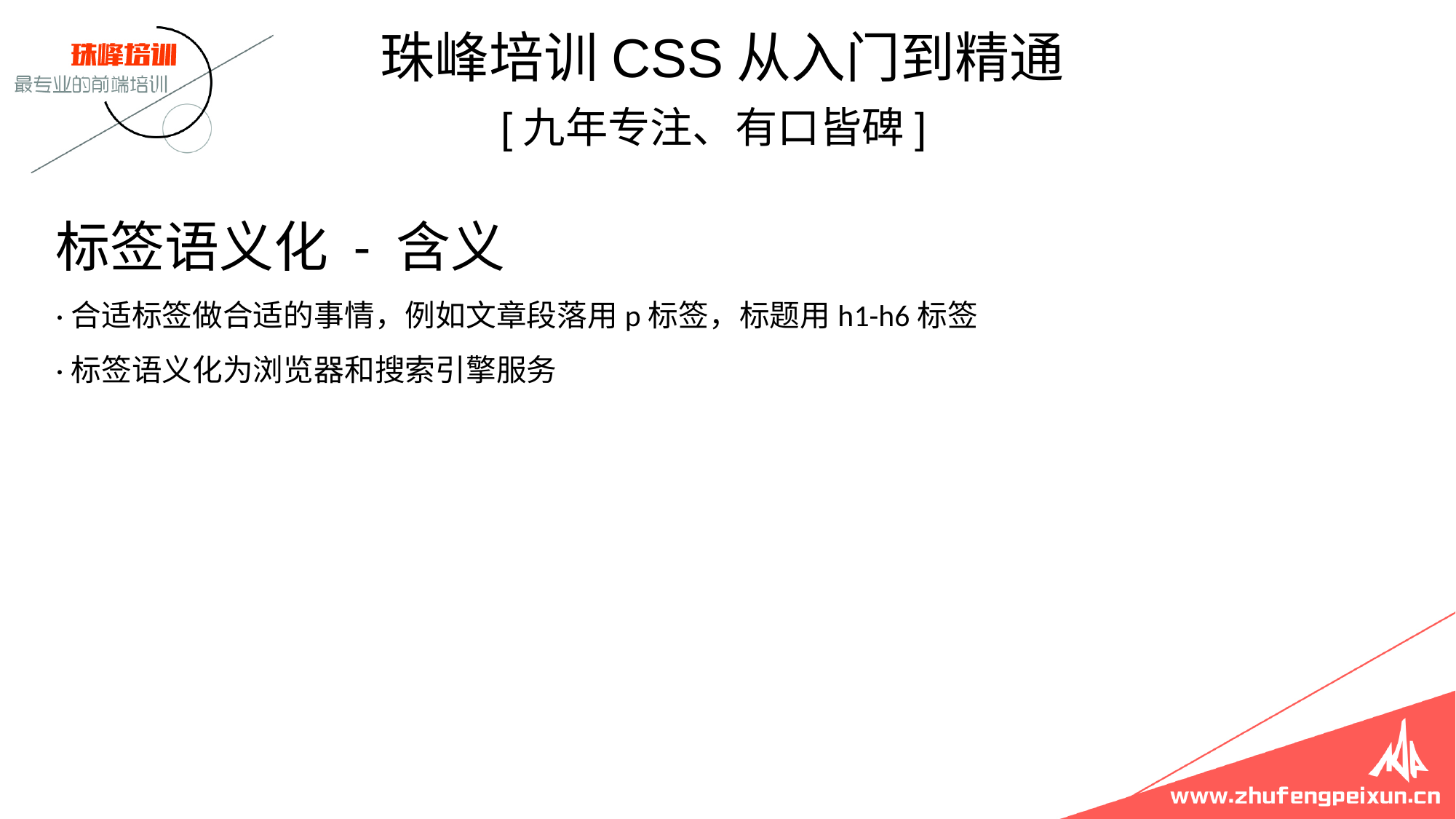

珠峰培训CSS从入门到精通
        [九年专注、有口皆碑]
# 标签语义化 - 含义 ·合适标签做合适的事情，例如文章段落用p标签，标题用h1-h6标签 ·标签语义化为浏览器和搜索引擎服务